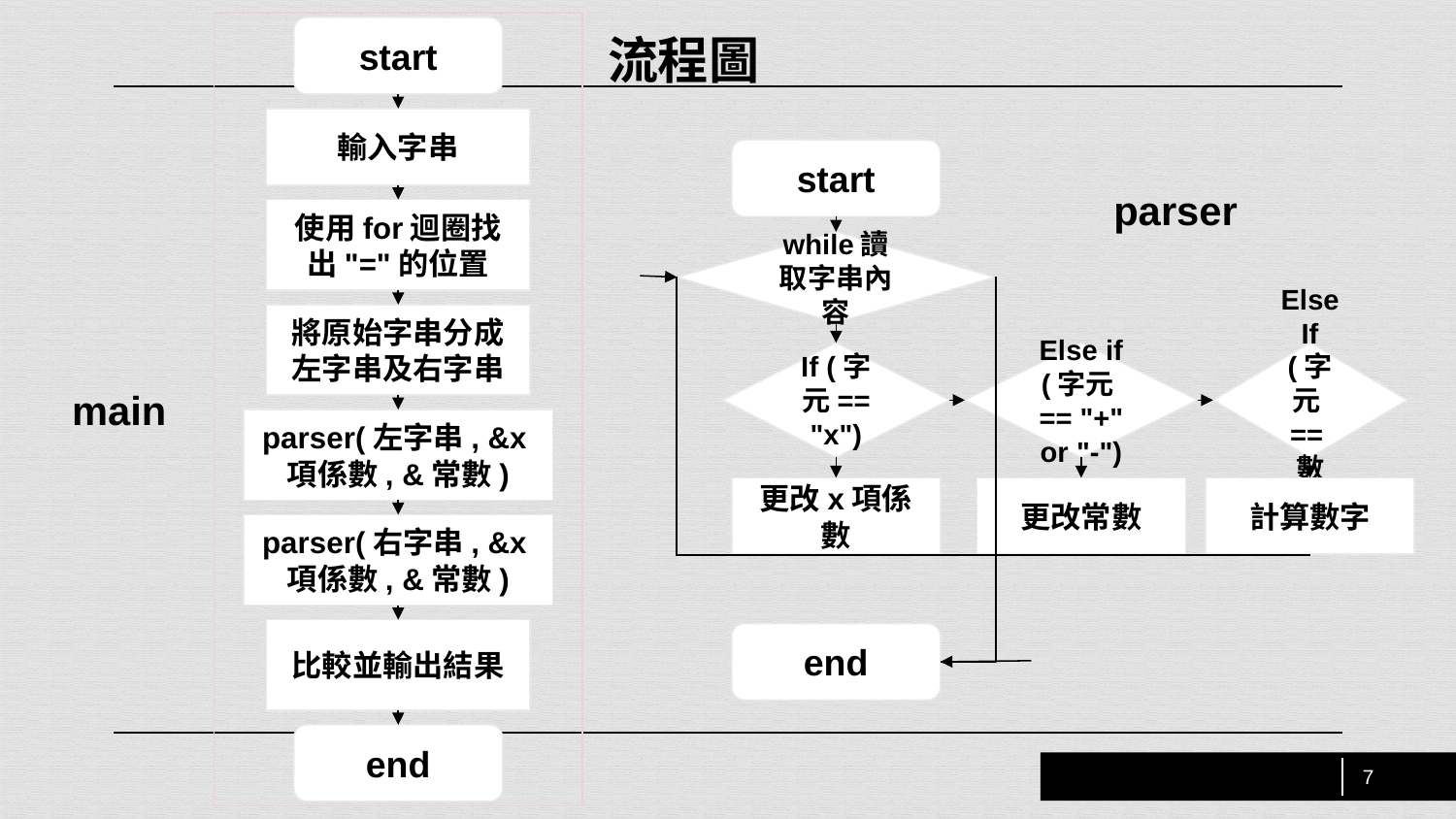

流程圖
start
輸入字串
使用for迴圈找出"="的位置
將原始字串分成左字串及右字串
parser(左字串, &x項係數, &常數)
parser(右字串, &x項係數, &常數)
比較並輸出結果
end
start
parser
while讀取字串內容
If (字元== "x")
Else if (字元== "+" or "-")
Else If (字元==數字)
main
更改x項係數
更改常數
計算數字
end